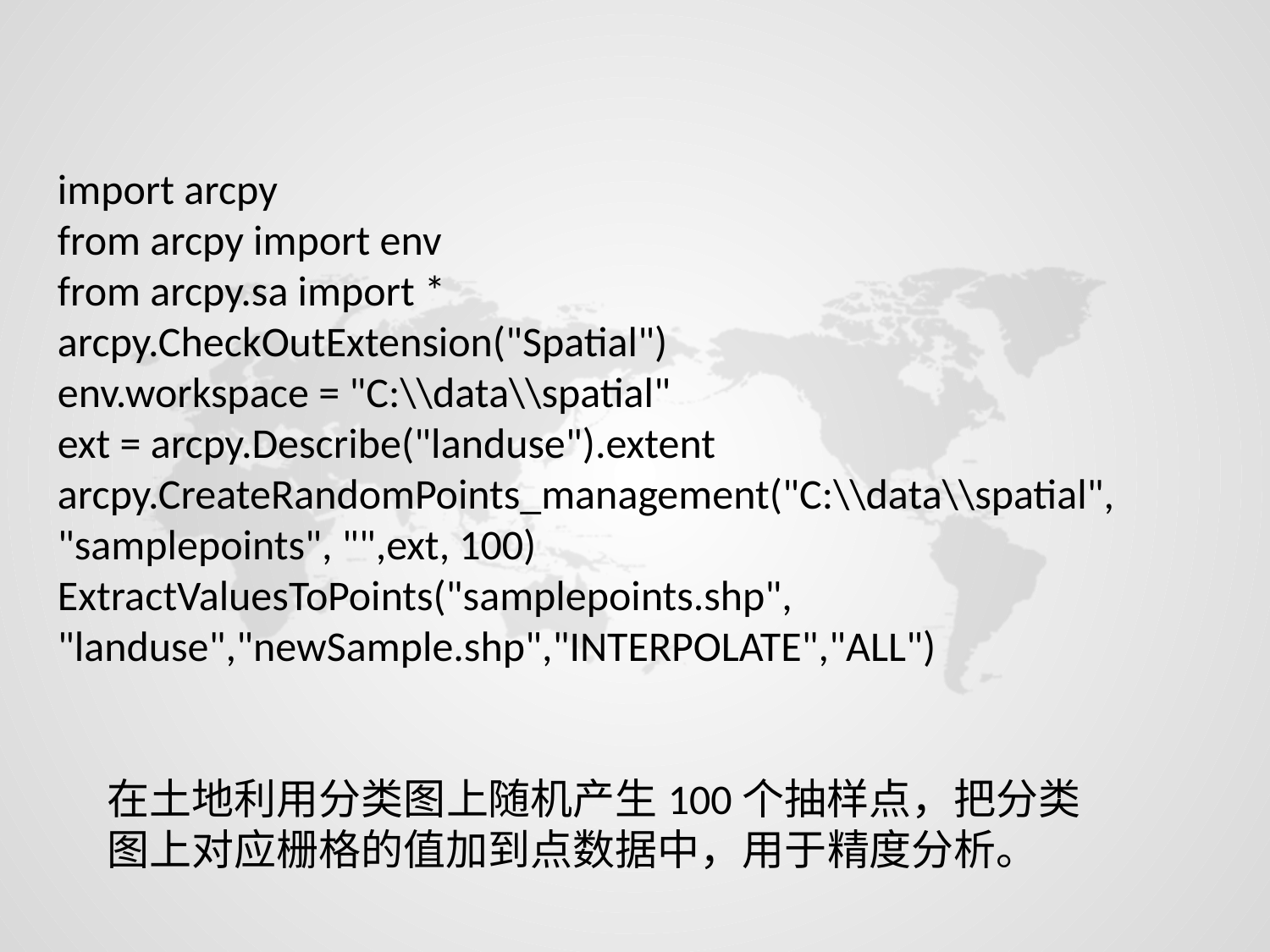

import arcpy
from arcpy import env
from arcpy.sa import *
arcpy.CheckOutExtension("Spatial")
env.workspace = "C:\\data\\spatial"
ext = arcpy.Describe("landuse").extent
arcpy.CreateRandomPoints_management("C:\\data\\spatial", "samplepoints", "",ext, 100)
ExtractValuesToPoints("samplepoints.shp", "landuse","newSample.shp","INTERPOLATE","ALL")
在土地利用分类图上随机产生100个抽样点，把分类图上对应栅格的值加到点数据中，用于精度分析。